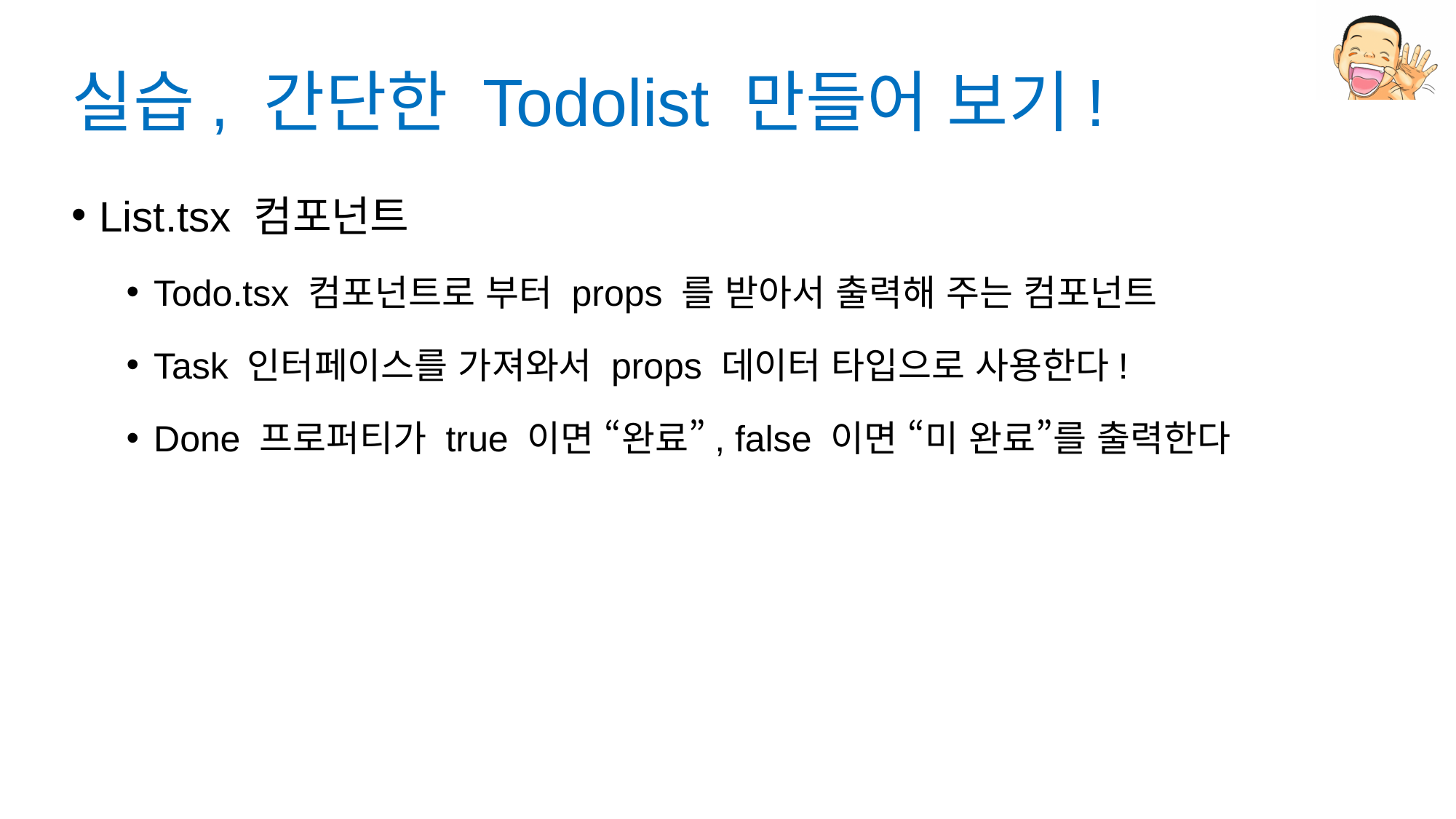

# 실습, 간단한 Todolist 만들어 보기!
List.tsx 컴포넌트
Todo.tsx 컴포넌트로 부터 props 를 받아서 출력해 주는 컴포넌트
Task 인터페이스를 가져와서 props 데이터 타입으로 사용한다!
Done 프로퍼티가 true 이면 “완료”, false 이면 “미 완료”를 출력한다